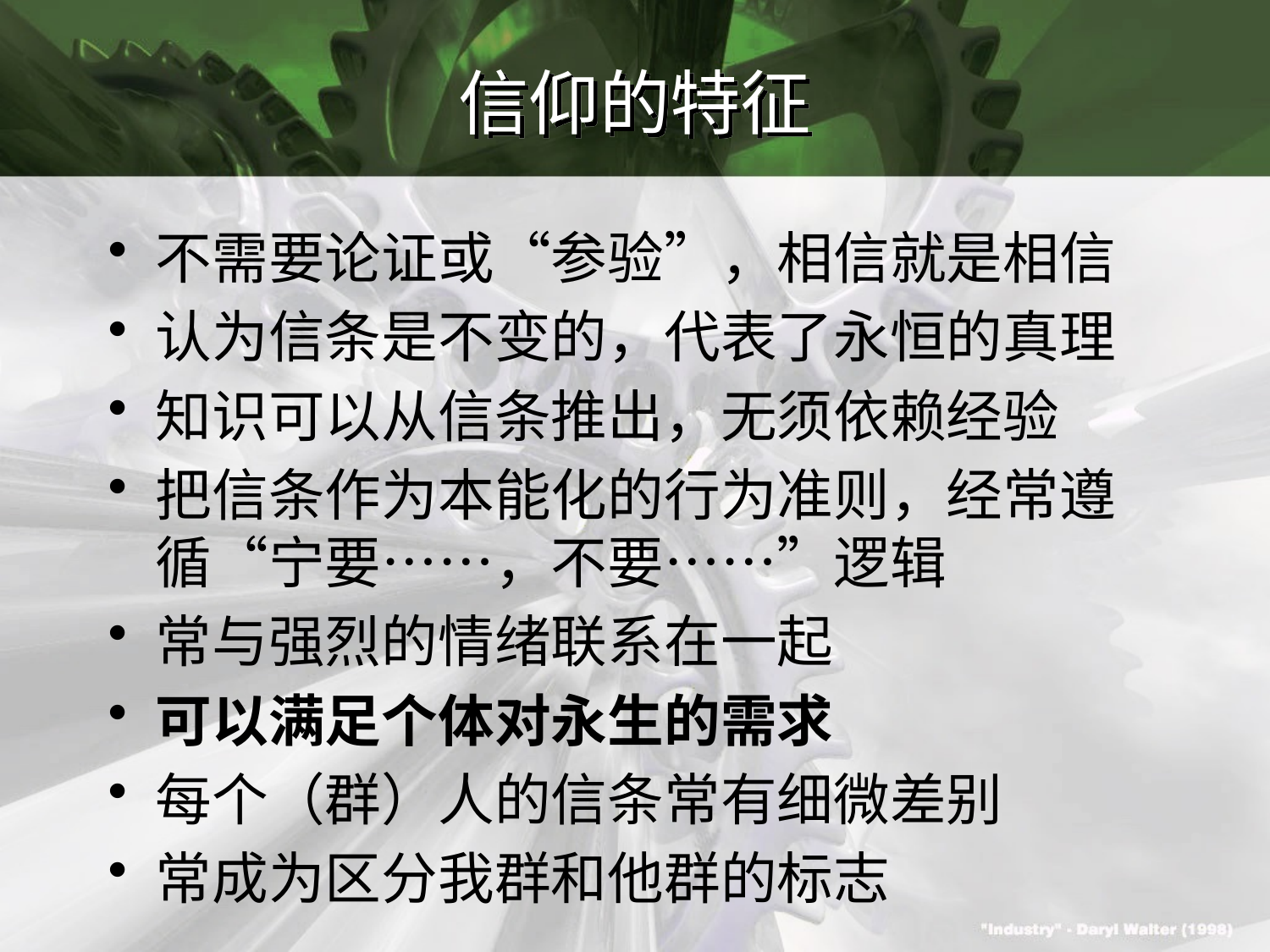

# 信仰的特征
不需要论证或“参验”，相信就是相信
认为信条是不变的，代表了永恒的真理
知识可以从信条推出，无须依赖经验
把信条作为本能化的行为准则，经常遵循“宁要……，不要……”逻辑
常与强烈的情绪联系在一起
可以满足个体对永生的需求
每个（群）人的信条常有细微差别
常成为区分我群和他群的标志